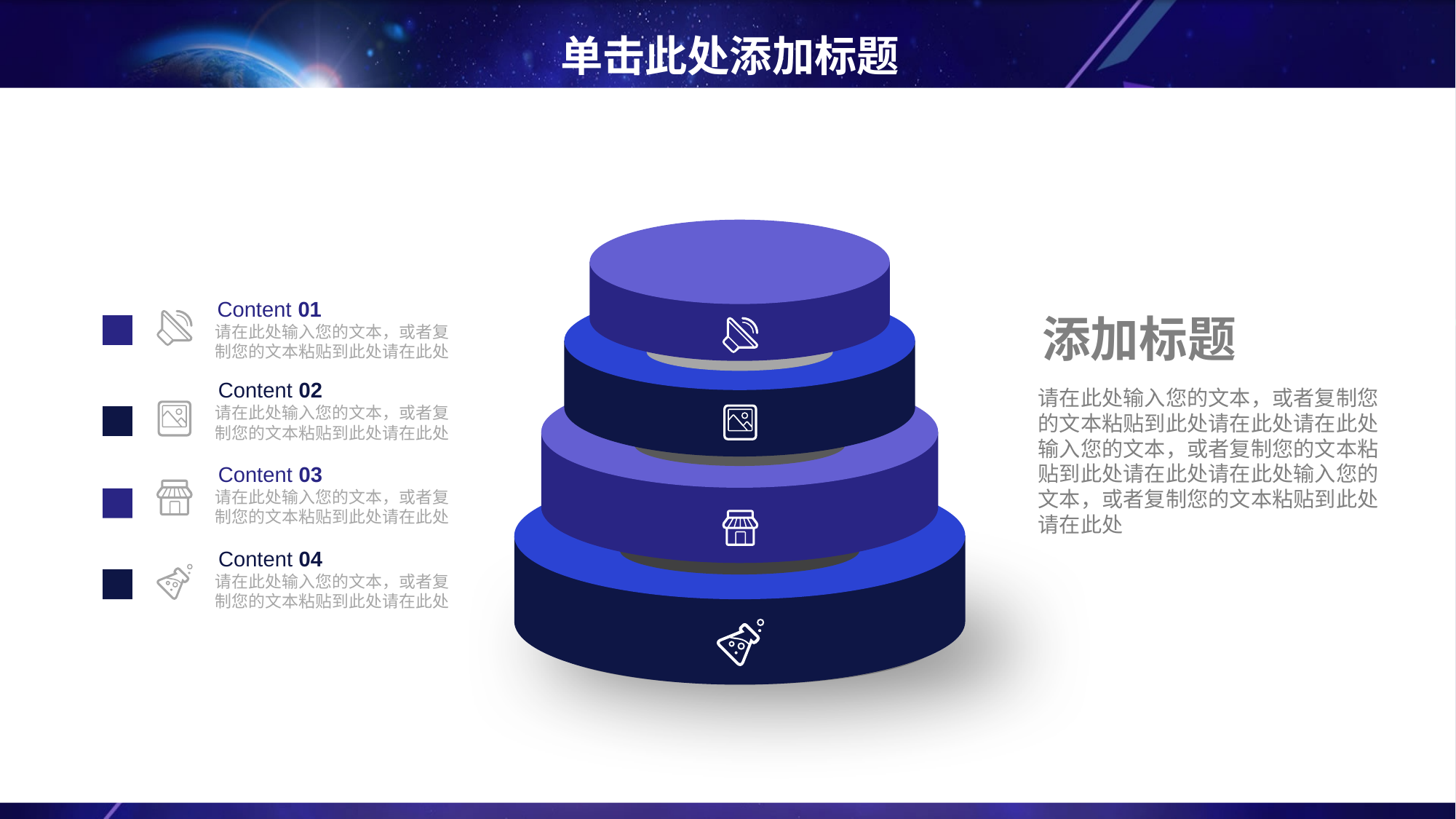

# 单击此处添加标题

Content 01

添加标题

请在此处输入您的文本，或者复制您的文本粘贴到此处请在此处

Content 02

请在此处输入您的文本，或者复制您的文本粘贴到此处请在此处请在此处输入您的文本，或者复制您的文本粘贴到此处请在此处请在此处输入您的文本，或者复制您的文本粘贴到此处请在此处
请在此处输入您的文本，或者复制您的文本粘贴到此处请在此处

Content 03

请在此处输入您的文本，或者复制您的文本粘贴到此处请在此处

Content 04

请在此处输入您的文本，或者复制您的文本粘贴到此处请在此处